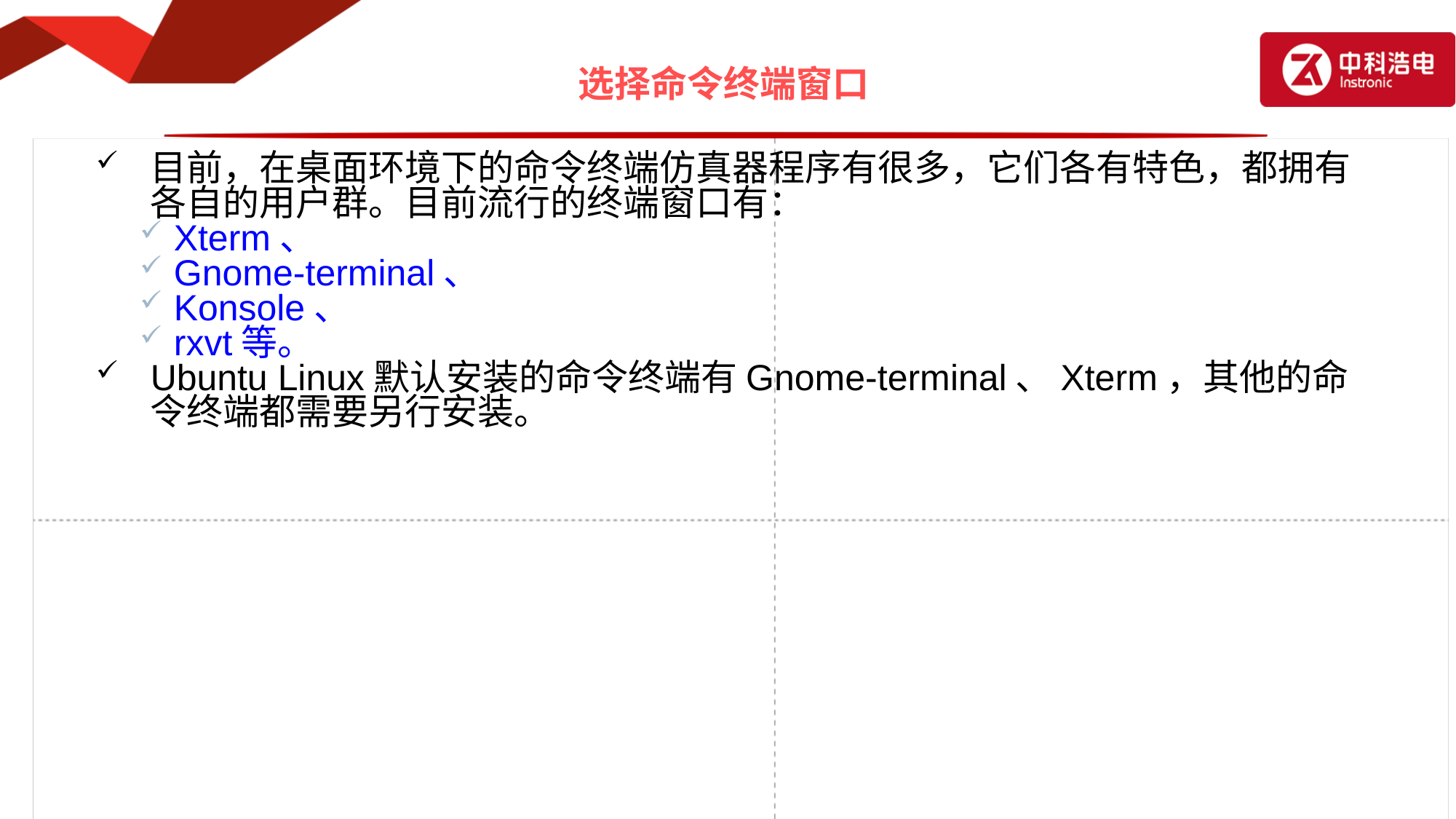

# 选择命令终端窗口
目前，在桌面环境下的命令终端仿真器程序有很多，它们各有特色，都拥有各自的用户群。目前流行的终端窗口有：
Xterm、
Gnome-terminal、
Konsole、
rxvt等。
Ubuntu Linux默认安装的命令终端有Gnome-terminal、Xterm，其他的命令终端都需要另行安装。